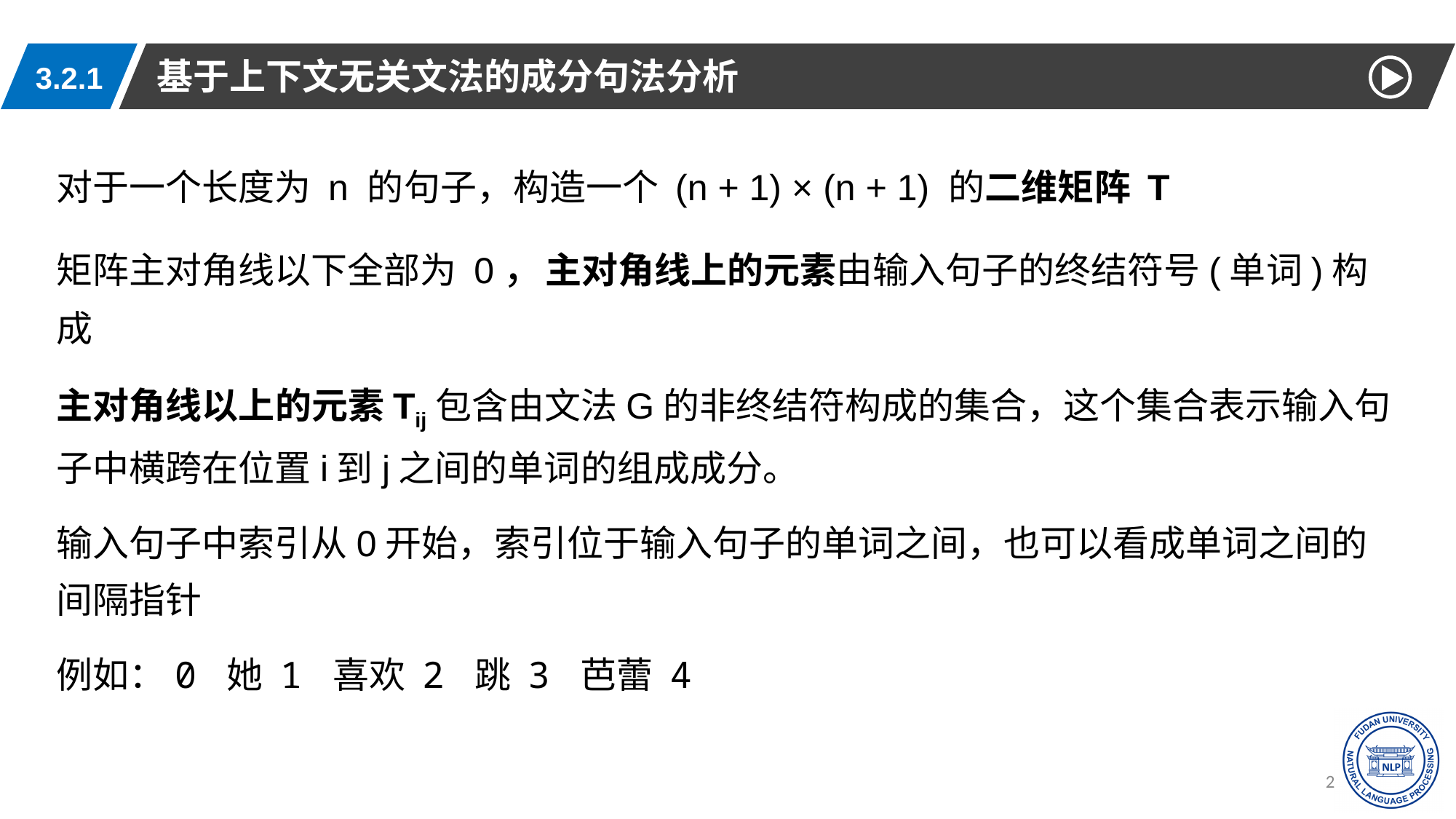

基于上下文无关文法的成分句法分析
3.2.1

对于一个长度为 n 的句子，构造一个 (n + 1) × (n + 1) 的二维矩阵 T
矩阵主对角线以下全部为 0，主对角线上的元素由输入句子的终结符号(单词)构成
主对角线以上的元素Tij包含由文法G的非终结符构成的集合，这个集合表示输入句子中横跨在位置i到j之间的单词的组成成分。
输入句子中索引从0开始，索引位于输入句子的单词之间，也可以看成单词之间的间隔指针
例如：0 她 1 喜欢 2 跳 3 芭蕾 4
21